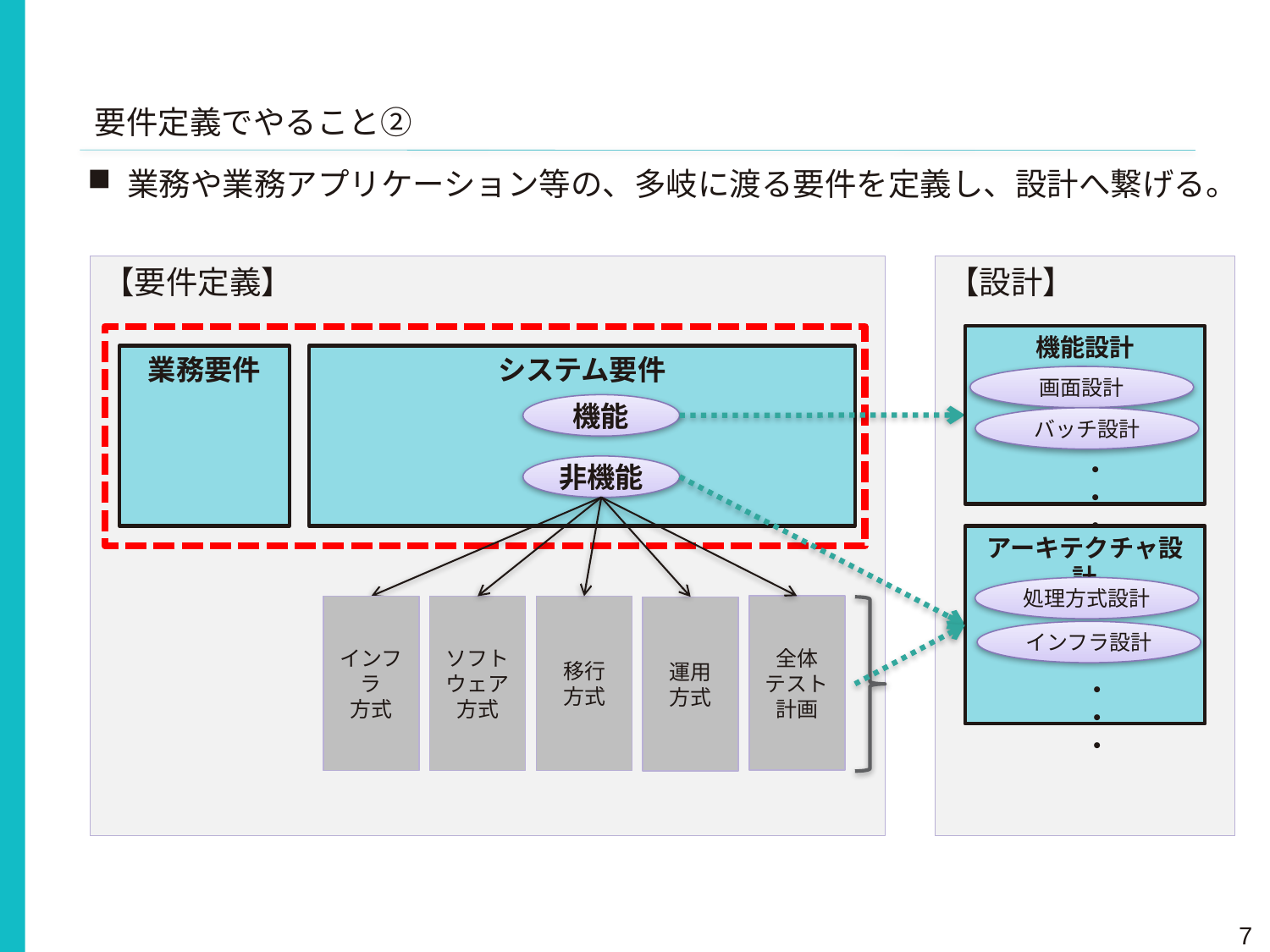

要件定義でやること②
業務や業務アプリケーション等の、多岐に渡る要件を定義し、設計へ繋げる。
【要件定義】
【設計】
機能設計
画面設計
バッチ設計
・・・

業務要件
システム要件
機能
非機能
アーキテクチャ設計
処理方式設計
インフラ設計
・・・
全体
テスト
計画
インフラ
方式
ソフト
ウェア
方式
移行
方式
運用
方式

7